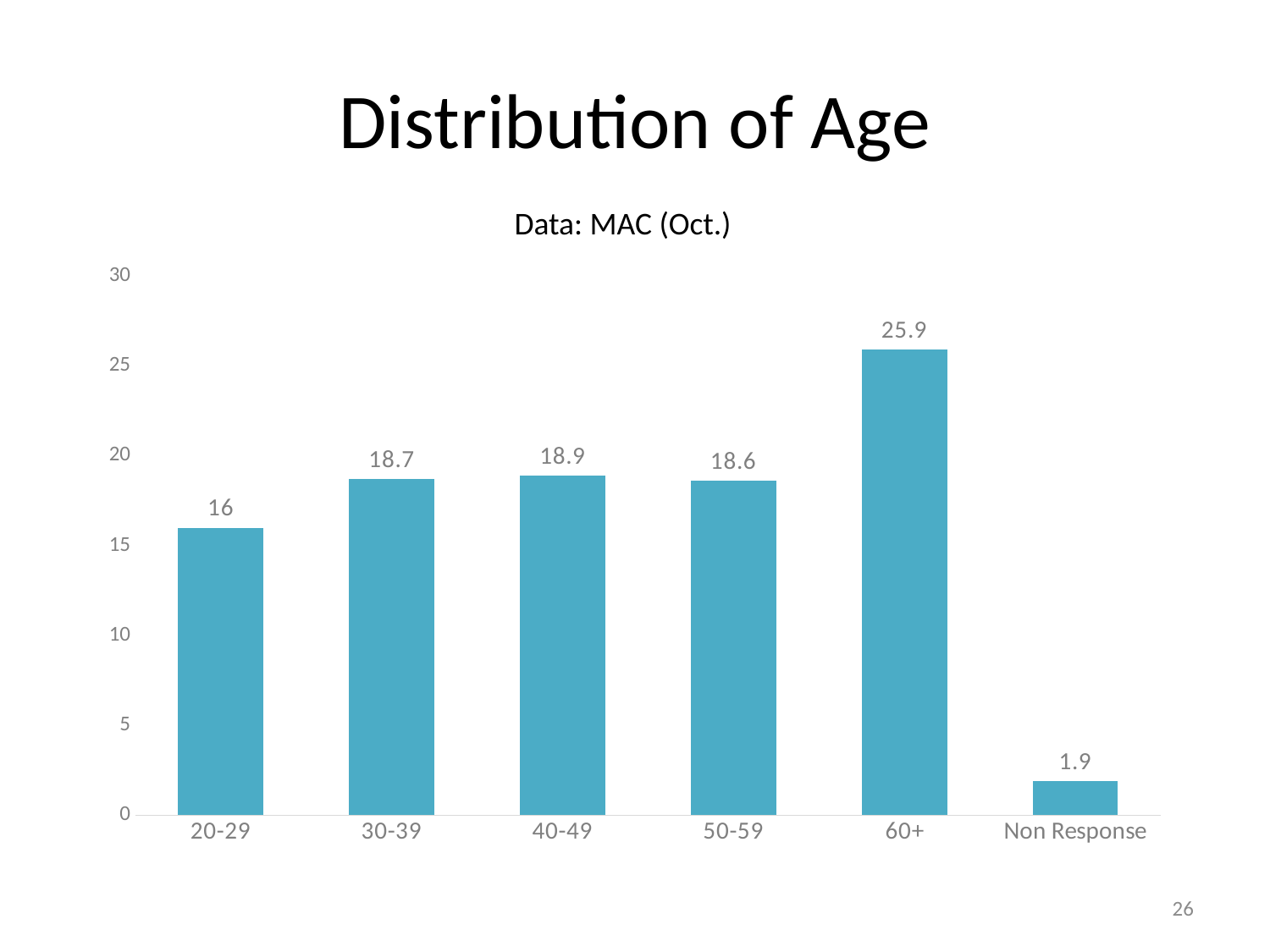

# Distribution of Age
Data: MAC (Oct.)

### Chart

| Category | 數列 1 |
|---|---|
| 20-29 | 16.0 |
| 30-39 | 18.7 |
| 40-49 | 18.9 |
| 50-59 | 18.6 |
| 60+ | 25.9 |
| Non Response | 1.9 |
26